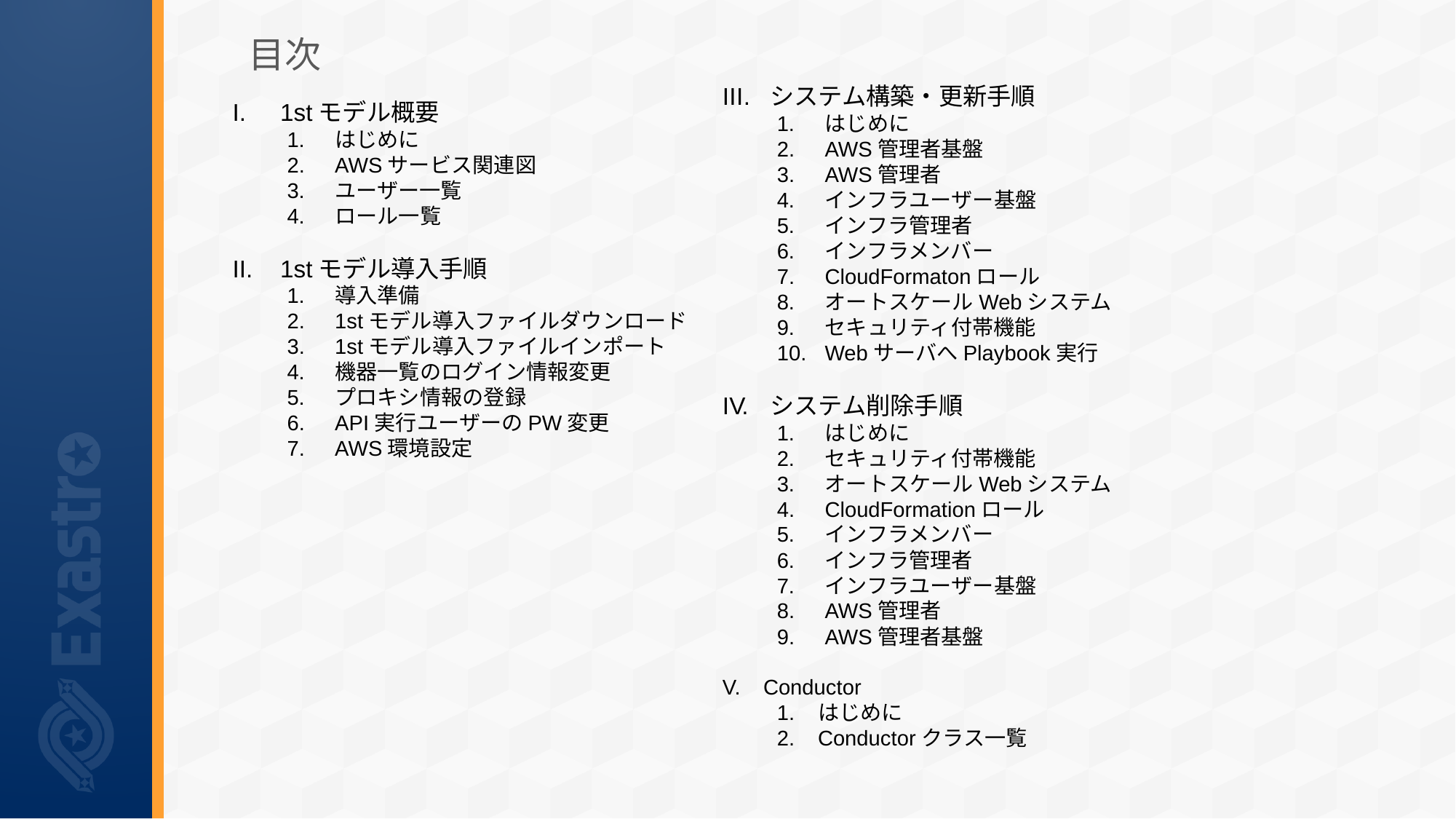

# 目次
システム構築・更新手順
はじめに
AWS管理者基盤
AWS管理者
インフラユーザー基盤
インフラ管理者
インフラメンバー
CloudFormatonロール
オートスケールWebシステム
セキュリティ付帯機能
WebサーバへPlaybook実行

システム削除手順
はじめに
セキュリティ付帯機能
オートスケールWebシステム
CloudFormationロール
インフラメンバー
インフラ管理者
インフラユーザー基盤
AWS管理者
AWS管理者基盤

Conductor
はじめに
Conductorクラス一覧

1stモデル概要
はじめに
AWSサービス関連図
ユーザー一覧
ロール一覧

1stモデル導入手順
導入準備
1stモデル導入ファイルダウンロード
1stモデル導入ファイルインポート
機器一覧のログイン情報変更
プロキシ情報の登録
API実行ユーザーのPW変更
AWS環境設定